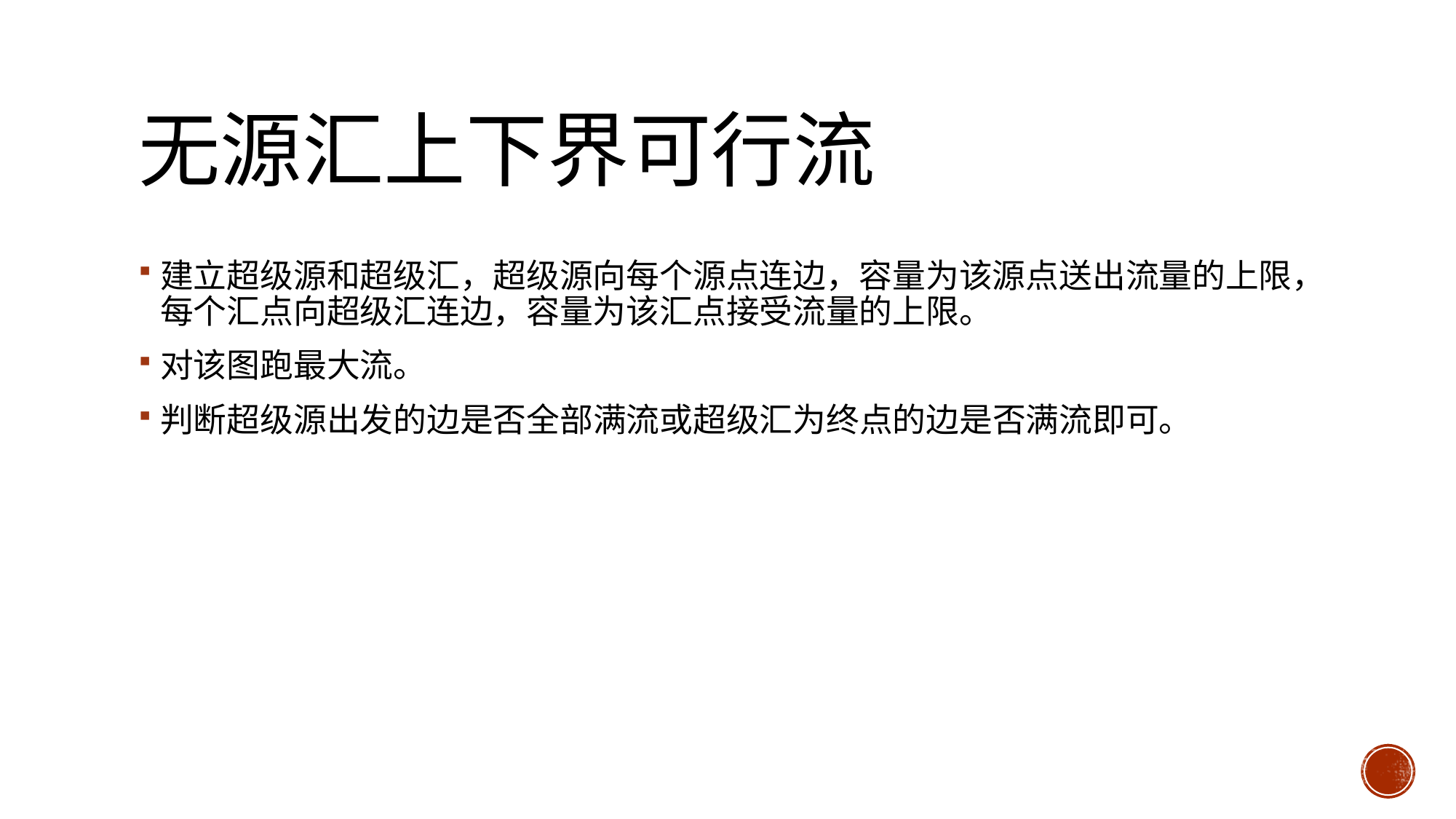

# 无源汇上下界可行流
建立超级源和超级汇，超级源向每个源点连边，容量为该源点送出流量的上限，每个汇点向超级汇连边，容量为该汇点接受流量的上限。
对该图跑最大流。
判断超级源出发的边是否全部满流或超级汇为终点的边是否满流即可。